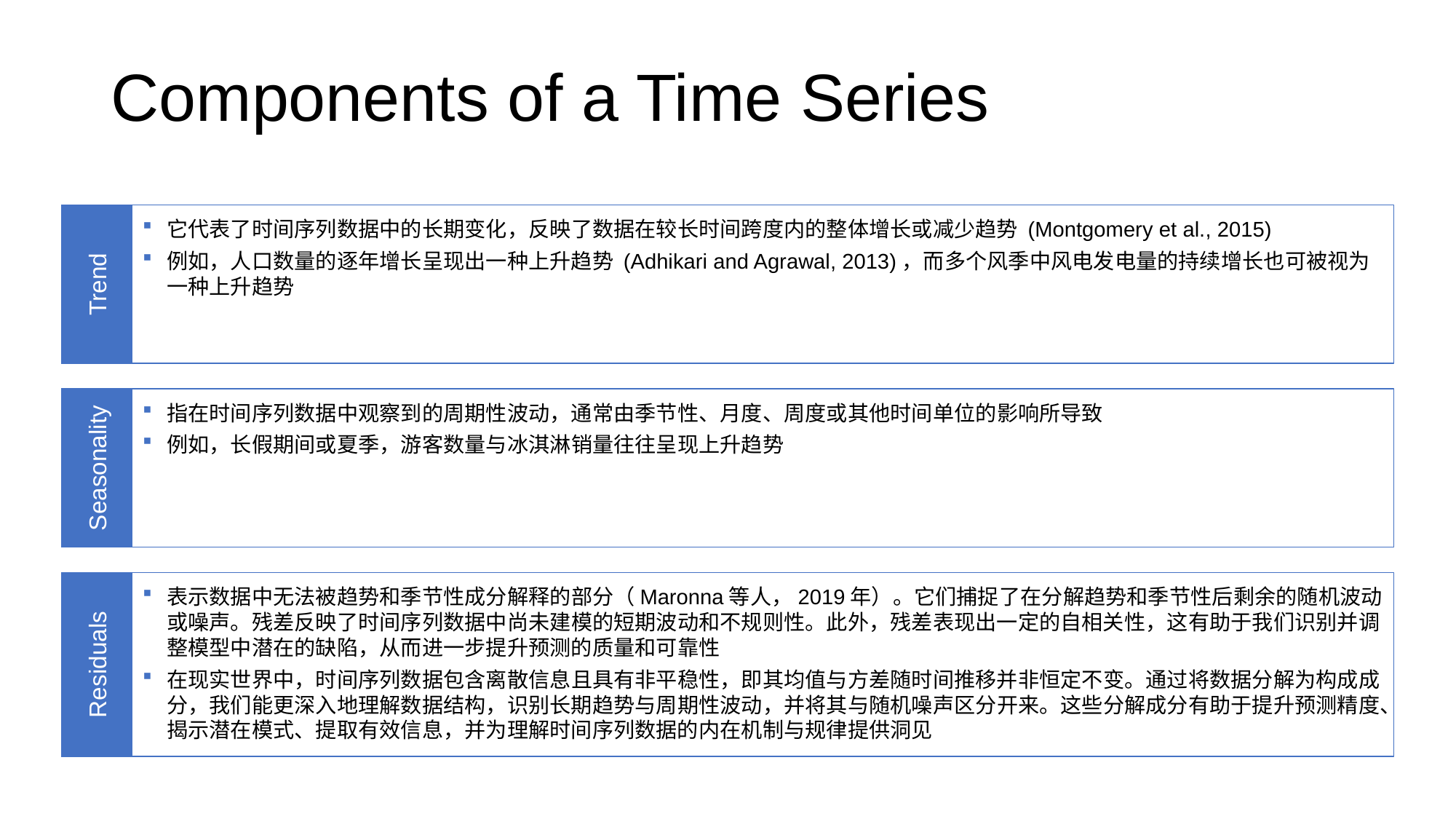

# Components of a Time Series
它代表了时间序列数据中的长期变化，反映了数据在较长时间跨度内的整体增长或减少趋势 (Montgomery et al., 2015)
例如，人口数量的逐年增长呈现出一种上升趋势 (Adhikari and Agrawal, 2013)，而多个风季中风电发电量的持续增长也可被视为一种上升趋势
Trend
指在时间序列数据中观察到的周期性波动，通常由季节性、月度、周度或其他时间单位的影响所导致
例如，长假期间或夏季，游客数量与冰淇淋销量往往呈现上升趋势

Seasonality
表示数据中无法被趋势和季节性成分解释的部分（Maronna等人，2019年）。它们捕捉了在分解趋势和季节性后剩余的随机波动或噪声。残差反映了时间序列数据中尚未建模的短期波动和不规则性。此外，残差表现出一定的自相关性，这有助于我们识别并调整模型中潜在的缺陷，从而进一步提升预测的质量和可靠性
在现实世界中，时间序列数据包含离散信息且具有非平稳性，即其均值与方差随时间推移并非恒定不变。通过将数据分解为构成成分，我们能更深入地理解数据结构，识别长期趋势与周期性波动，并将其与随机噪声区分开来。这些分解成分有助于提升预测精度、揭示潜在模式、提取有效信息，并为理解时间序列数据的内在机制与规律提供洞见
Residuals